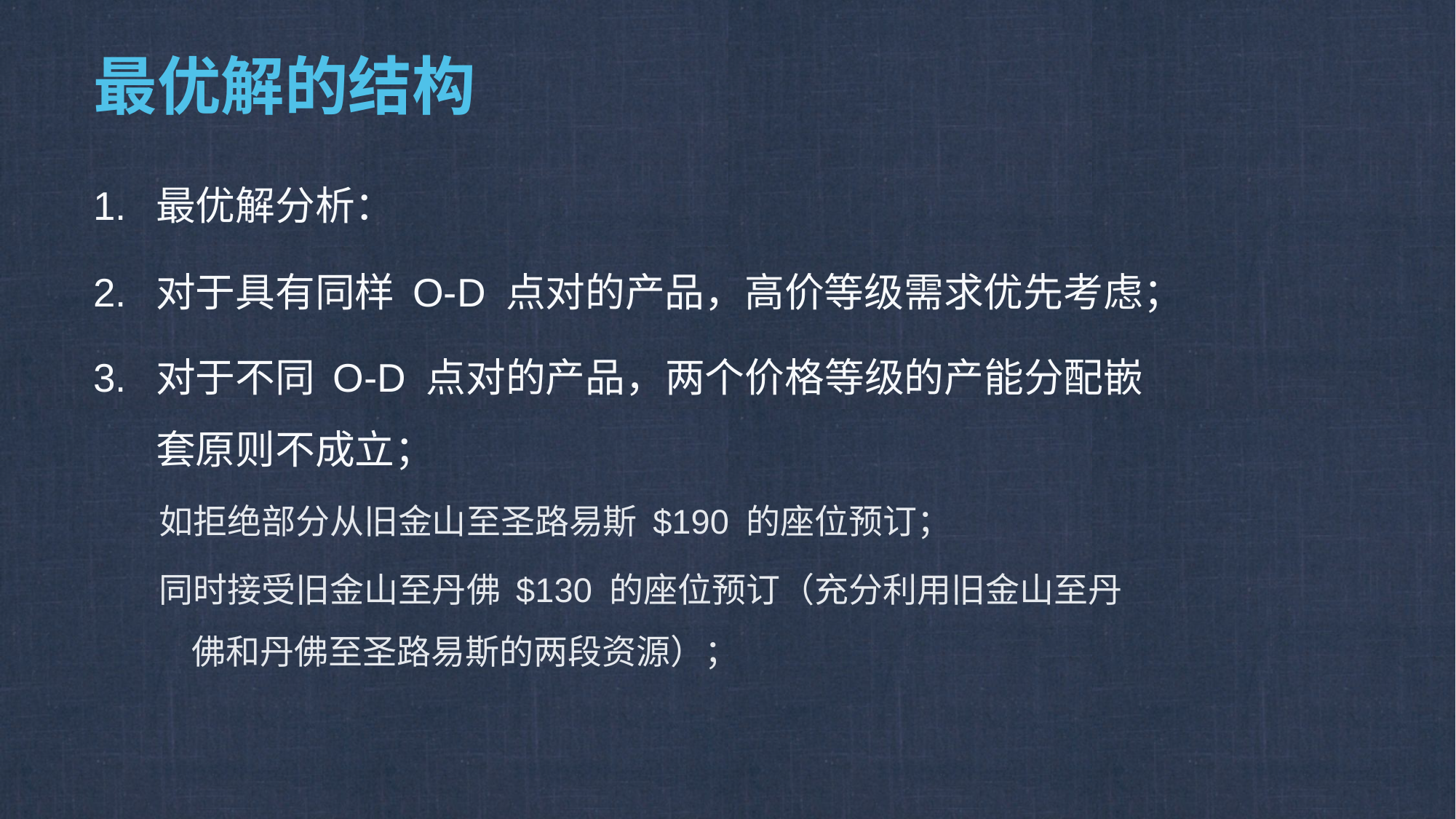

# 最优解的结构
最优解分析：
对于具有同样 O-D 点对的产品，高价等级需求优先考虑；
对于不同 O-D 点对的产品，两个价格等级的产能分配嵌套原则不成立；
如拒绝部分从旧金山至圣路易斯 $190 的座位预订；
同时接受旧金山至丹佛 $130 的座位预订（充分利用旧金山至丹佛和丹佛至圣路易斯的两段资源）；